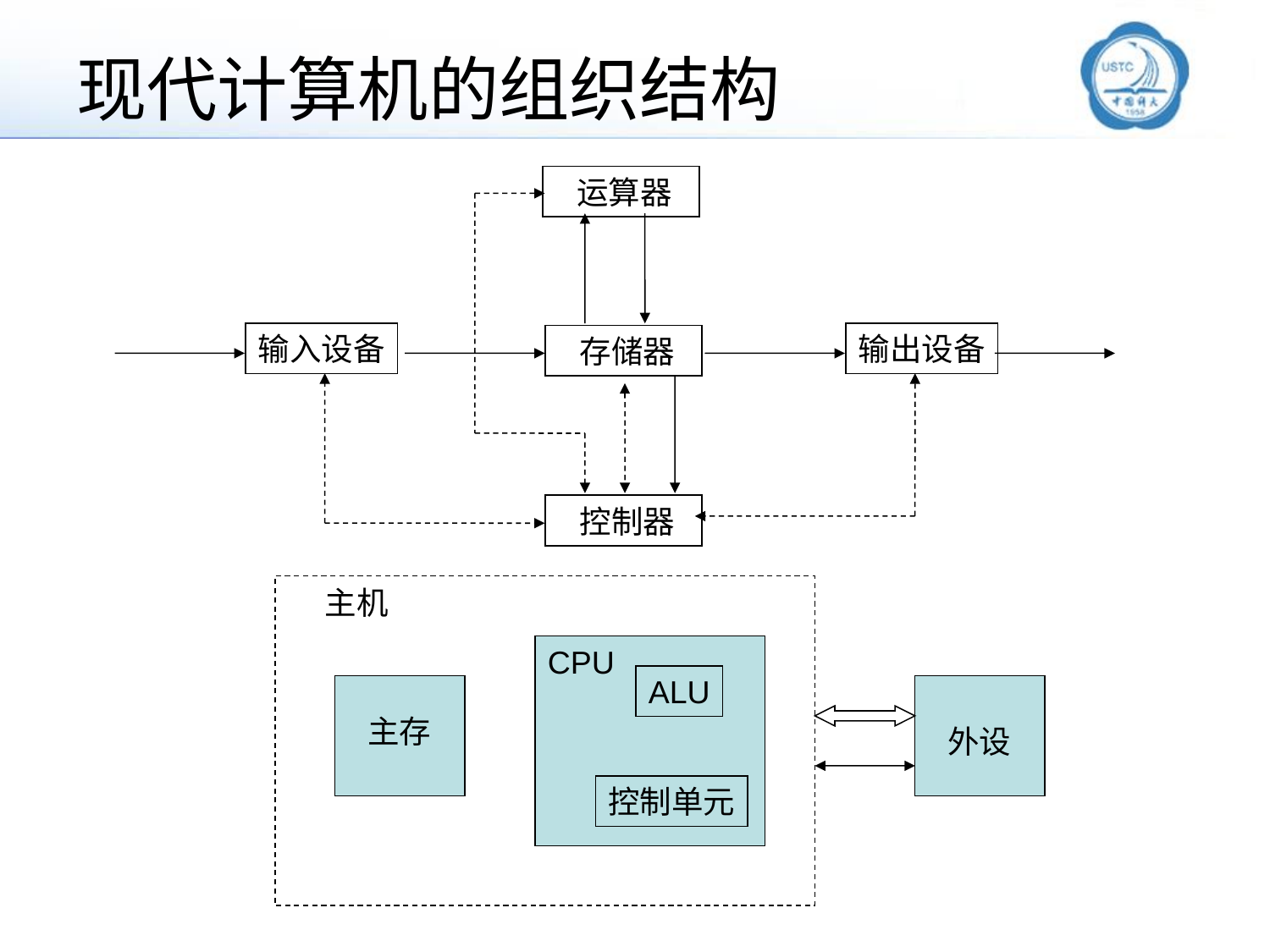

# 现代计算机的组织结构
  运算器

输入设备
输出设备
  存储器

  控制器

主机

CPU
ALU

主存

外设

控制单元